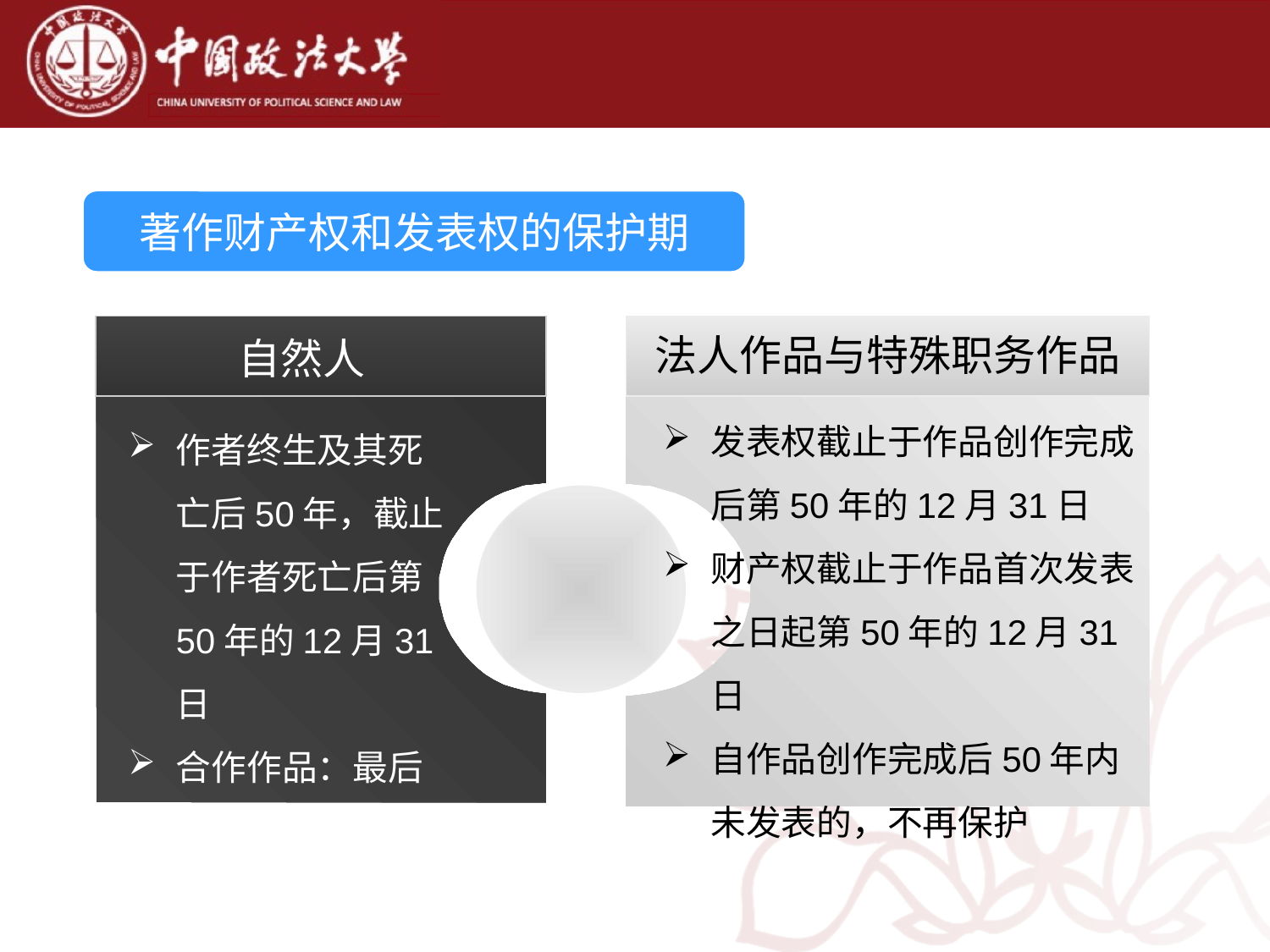

著作财产权和发表权的保护期

法人作品与特殊职务作品
自然人
发表权截止于作品创作完成后第50年的12月31日
财产权截止于作品首次发表之日起第50年的12月31日
自作品创作完成后50年内未发表的，不再保护

作者终生及其死亡后50年，截止于作者死亡后第50年的12月31日
合作作品：最后死亡的作者